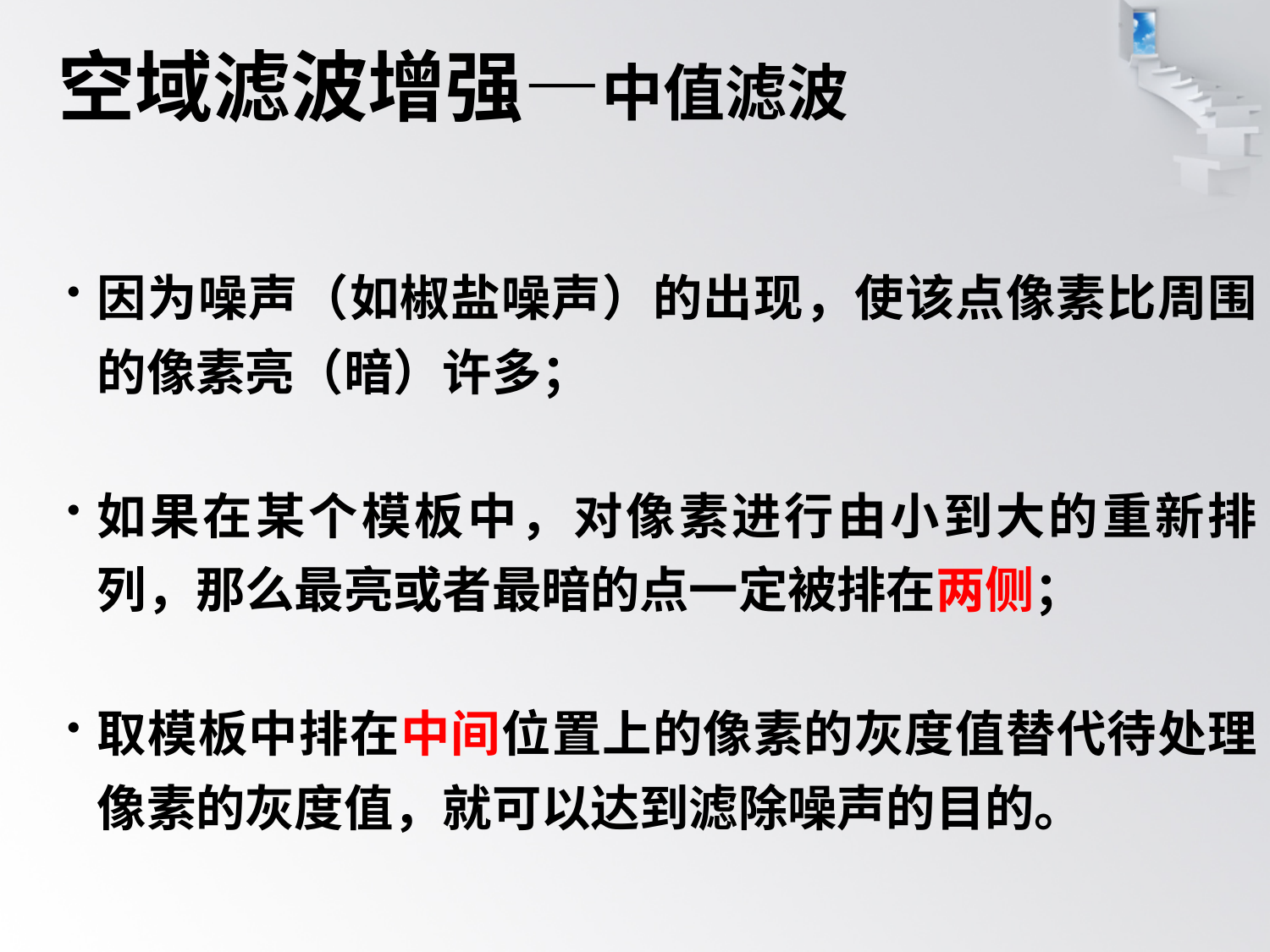

# 空域滤波增强—中值滤波
因为噪声（如椒盐噪声）的出现，使该点像素比周围的像素亮（暗）许多；

如果在某个模板中，对像素进行由小到大的重新排列，那么最亮或者最暗的点一定被排在两侧；

取模板中排在中间位置上的像素的灰度值替代待处理像素的灰度值，就可以达到滤除噪声的目的。